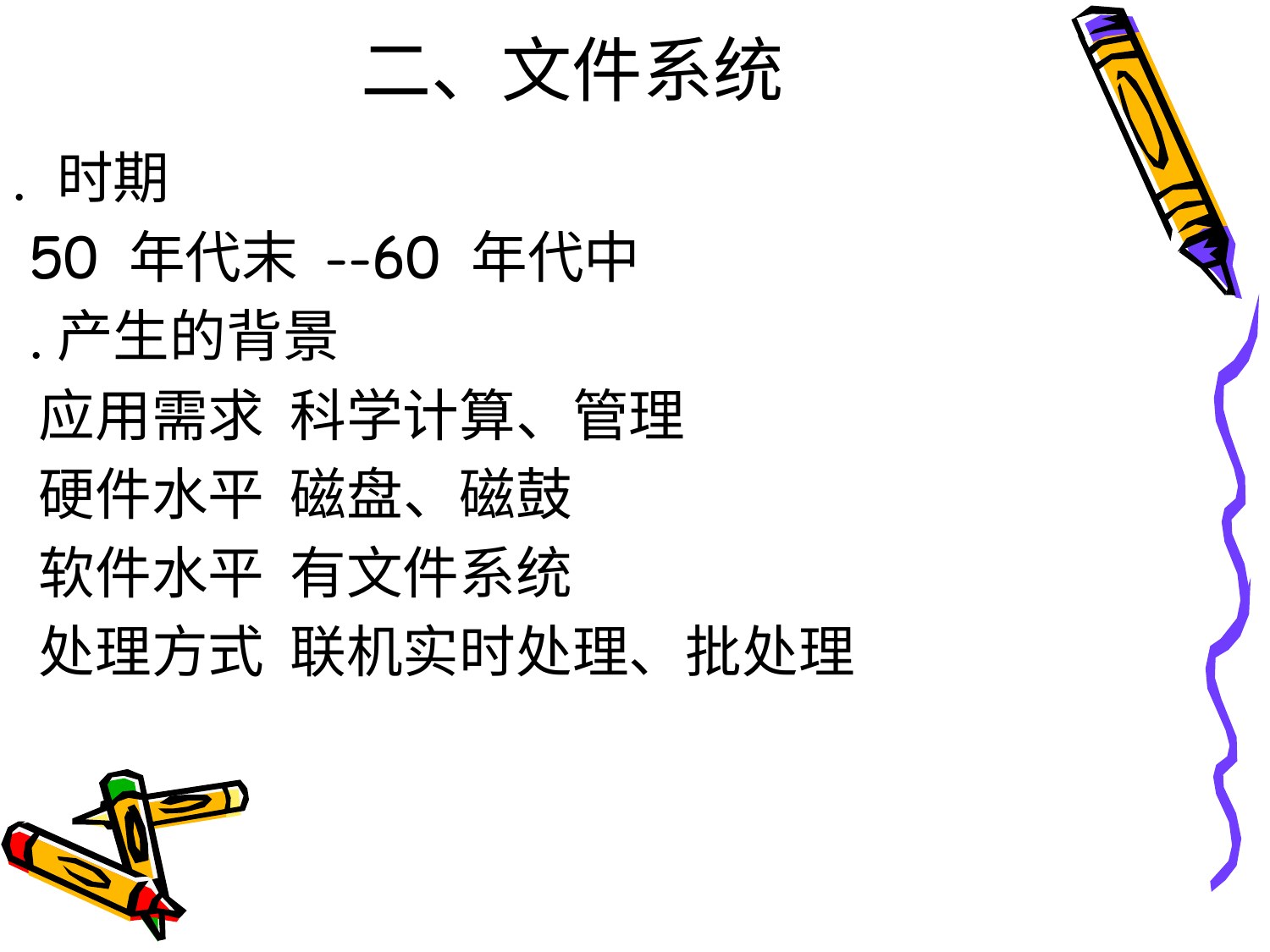

# 二、文件系统
. 时期
 50 年代末 --60 年代中
 .产生的背景
 应用需求  科学计算、管理
 硬件水平  磁盘、磁鼓
 软件水平  有文件系统
 处理方式  联机实时处理、批处理